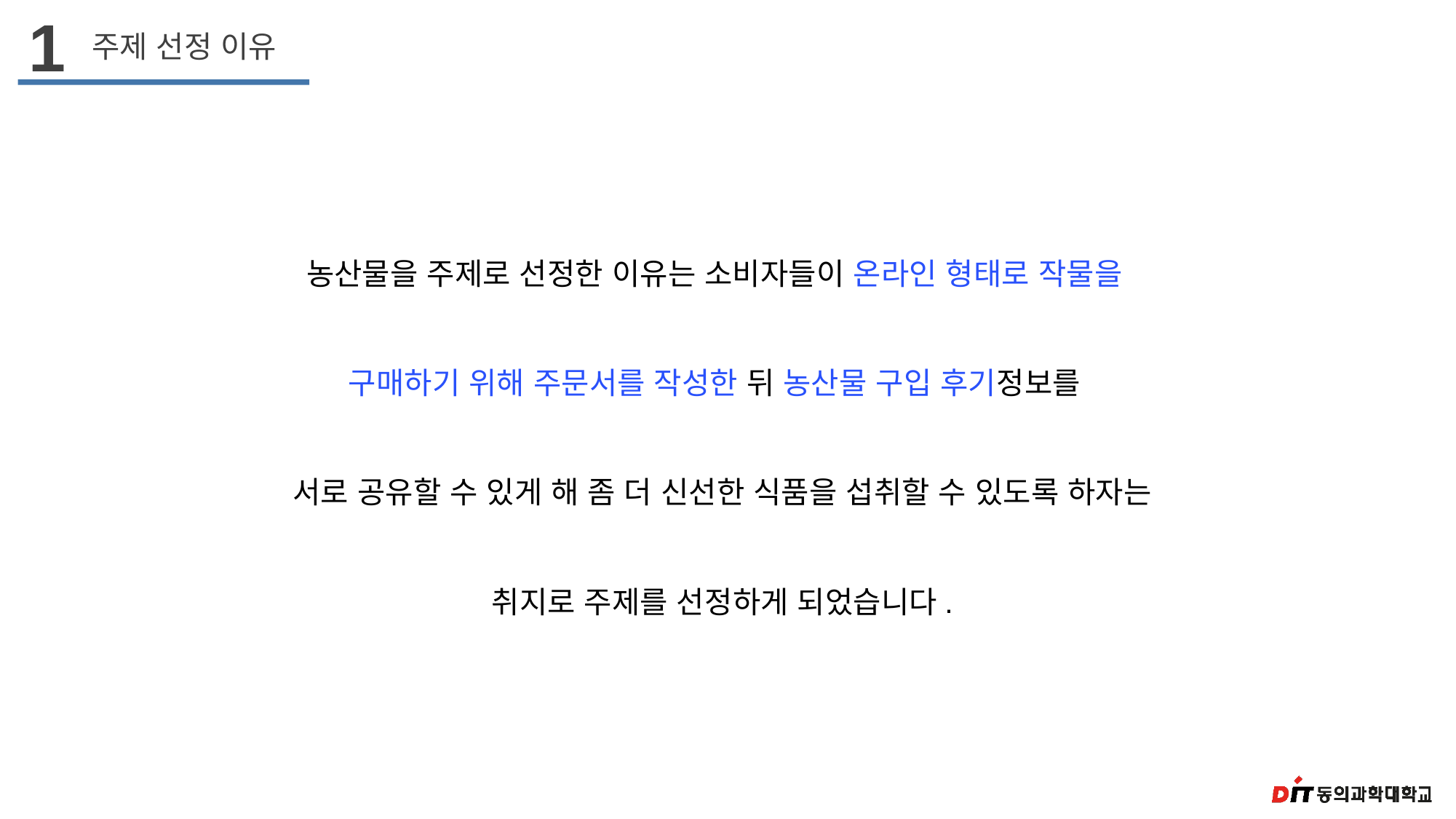

1
주제 선정 이유

농산물을 주제로 선정한 이유는 소비자들이 온라인 형태로 작물을
구매하기 위해 주문서를 작성한 뒤 농산물 구입 후기정보를
 서로 공유할 수 있게 해 좀 더 신선한 식품을 섭취할 수 있도록 하자는
 취지로 주제를 선정하게 되었습니다.